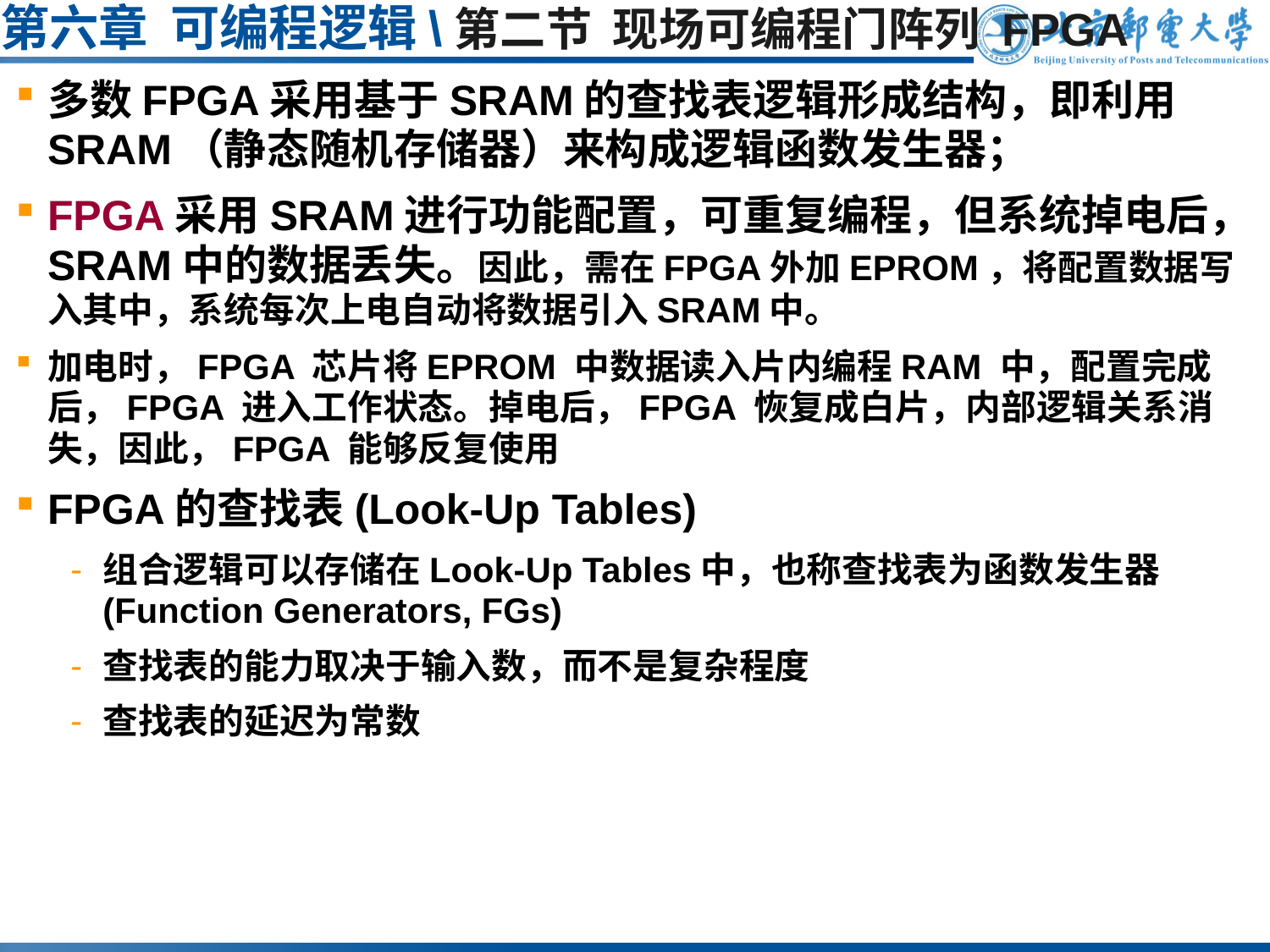

# 第六章  可编程逻辑\第二节  现场可编程门阵列 FPGA
多数FPGA采用基于SRAM的查找表逻辑形成结构，即利用SRAM（静态随机存储器）来构成逻辑函数发生器；
FPGA采用SRAM进行功能配置，可重复编程，但系统掉电后，SRAM中的数据丢失。因此，需在FPGA外加EPROM，将配置数据写入其中，系统每次上电自动将数据引入SRAM中。
加电时，FPGA 芯片将EPROM 中数据读入片内编程RAM 中，配置完成后，FPGA 进入工作状态。掉电后，FPGA 恢复成白片，内部逻辑关系消失，因此，FPGA 能够反复使用
FPGA的查找表(Look-Up Tables)
组合逻辑可以存储在Look-Up Tables中，也称查找表为函数发生器(Function Generators, FGs)
查找表的能力取决于输入数，而不是复杂程度
查找表的延迟为常数